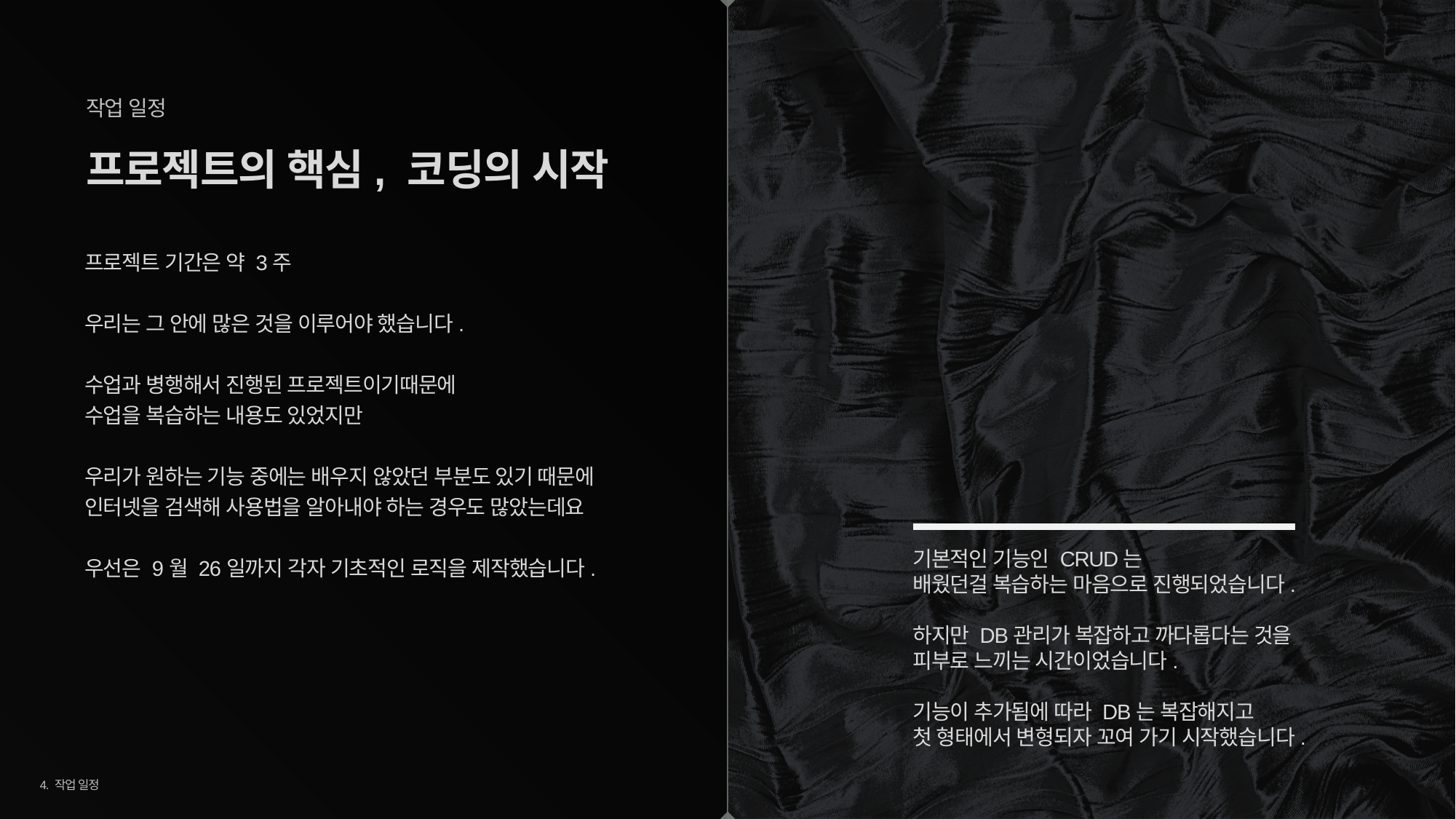

작업 일정
# 프로젝트의 핵심, 코딩의 시작
프로젝트 기간은 약 3주

우리는 그 안에 많은 것을 이루어야 했습니다.

수업과 병행해서 진행된 프로젝트이기때문에
수업을 복습하는 내용도 있었지만

우리가 원하는 기능 중에는 배우지 않았던 부분도 있기 때문에
인터넷을 검색해 사용법을 알아내야 하는 경우도 많았는데요

우선은 9월 26일까지 각자 기초적인 로직을 제작했습니다.

기본적인 기능인 CRUD는
배웠던걸 복습하는 마음으로 진행되었습니다.

하지만 DB관리가 복잡하고 까다롭다는 것을
피부로 느끼는 시간이었습니다.

기능이 추가됨에 따라 DB는 복잡해지고
첫 형태에서 변형되자 꼬여 가기 시작했습니다.
4. 작업 일정
15